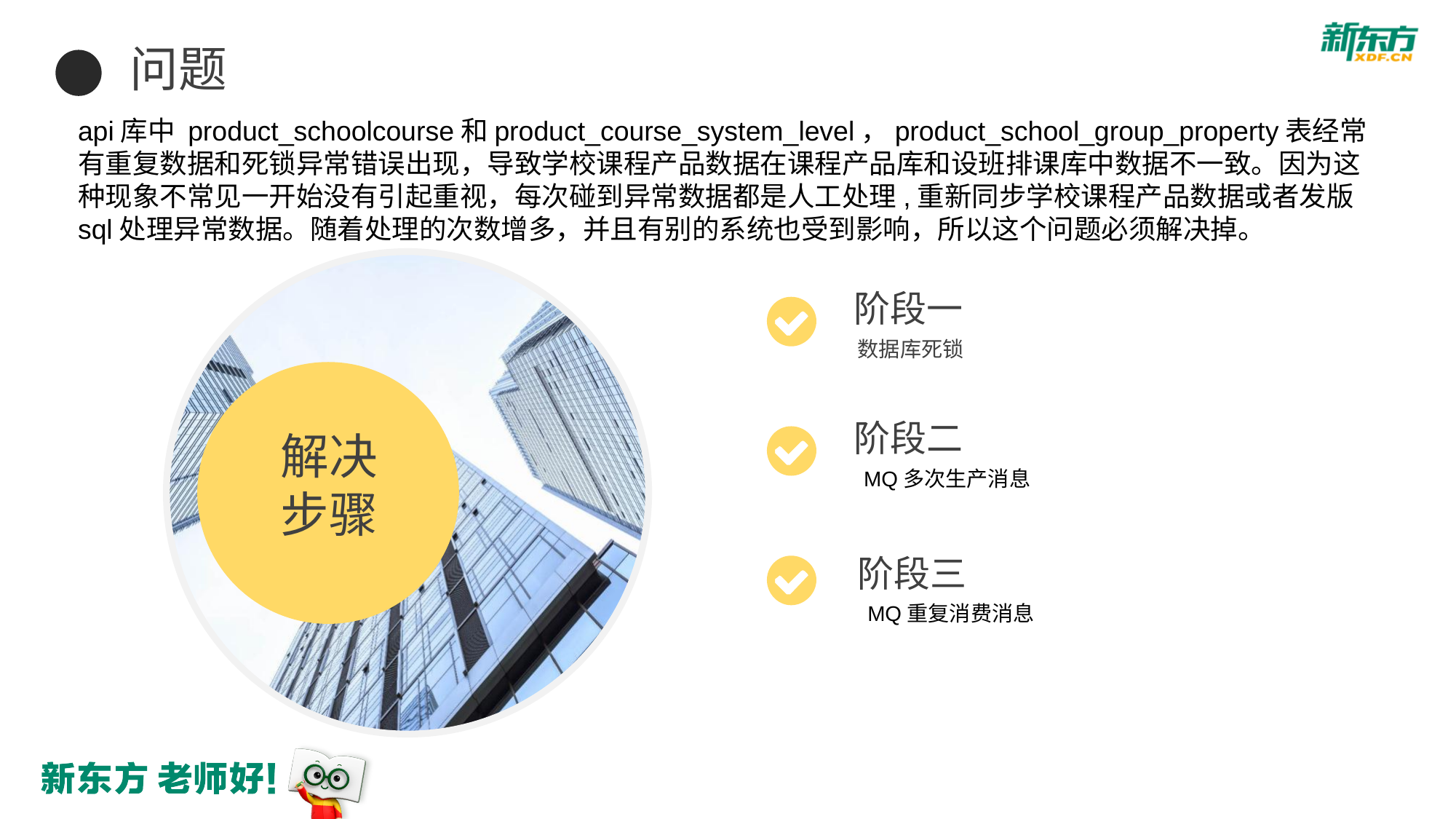

问题

api库中 product_schoolcourse和product_course_system_level，product_school_group_property表经常有重复数据和死锁异常错误出现，导致学校课程产品数据在课程产品库和设班排课库中数据不一致。因为这种现象不常见一开始没有引起重视，每次碰到异常数据都是人工处理,重新同步学校课程产品数据或者发版sql处理异常数据。随着处理的次数增多，并且有别的系统也受到影响，所以这个问题必须解决掉。

阶段一

数据库死锁
阶段二
解决步骤

 MQ多次生产消息
阶段三

 MQ重复消费消息